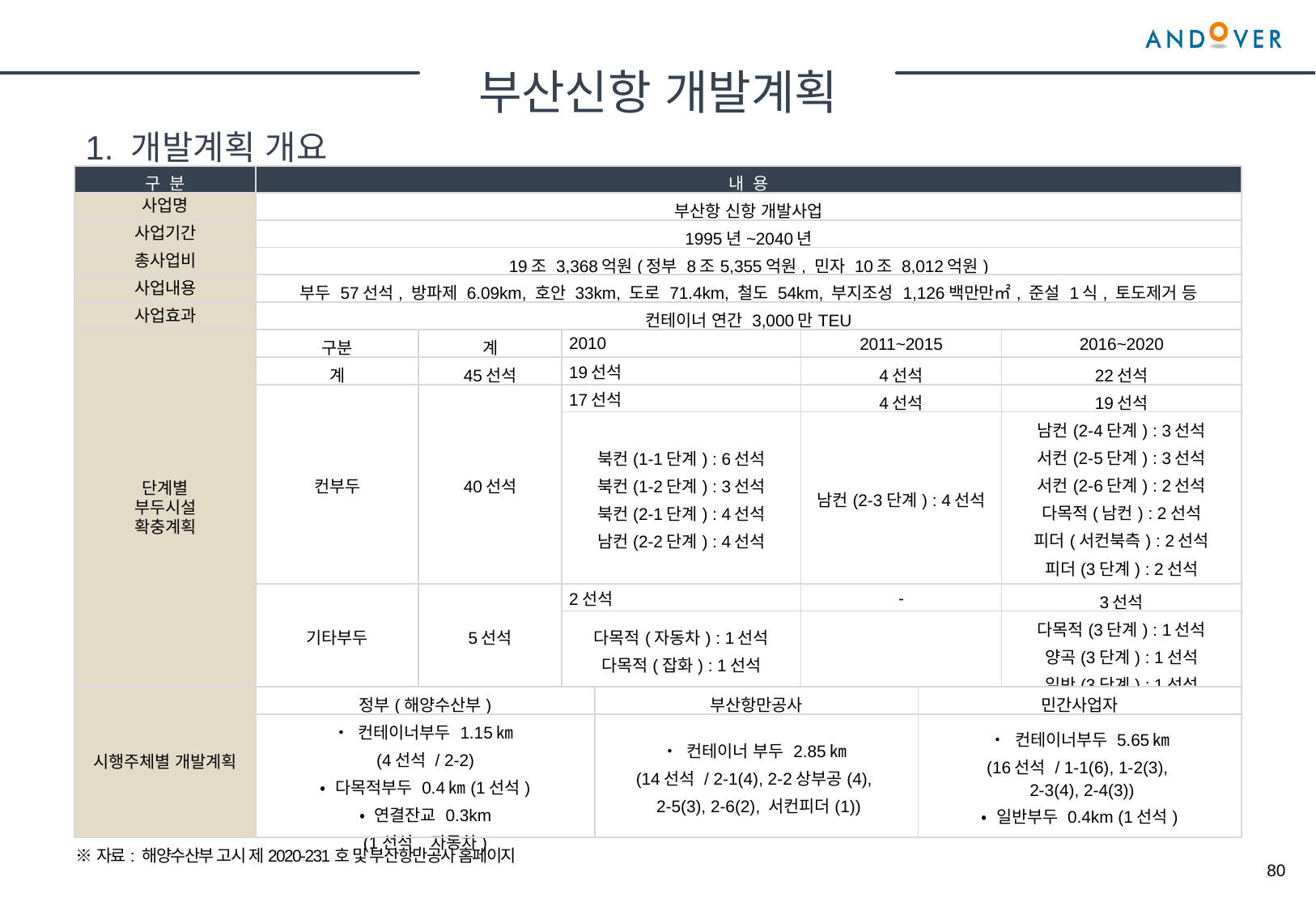

부산신항 개발계획
1. 개발계획 개요
| 구 분 | 내 용 |  |  |  |  |  |  |
| --- | --- | --- | --- | --- | --- | --- | --- |
| 사업명 | 부산항 신항 개발사업 |  |  |  |  |  |  |
| 사업기간 | 1995년~2040년 |  |  |  |  |  |  |
| 총사업비 | 19조 3,368억원(정부 8조5,355억원, 민자 10조 8,012억원) |  |  |  |  |  |  |
| 사업내용 | 부두 57선석, 방파제 6.09km, 호안 33km, 도로 71.4km, 철도 54km, 부지조성 1,126백만만㎡, 준설 1식, 토도제거 등 |  |  |  |  |  |  |
| 사업효과 | 컨테이너 연간 3,000만TEU |  |  |  |  |  |  |
| 단계별 부두시설 확충계획 | 구분 | 계 | 2010 |  | 2011~2015 |  | 2016~2020 |
|  | 계 | 45선석 | 19선석 |  | 4선석 |  | 22선석 |
|  | 컨부두 | 40선석 | 17선석 |  | 4선석 |  | 19선석 |
|  |  |  | 북컨(1-1단계) : 6선석 북컨(1-2단계) : 3선석 북컨(2-1단계) : 4선석 남컨(2-2단계) : 4선석 |  | 남컨(2-3단계) : 4선석 |  | 남컨(2-4단계) : 3선석 서컨(2-5단계) : 3선석 서컨(2-6단계) : 2선석 다목적(남컨) : 2선석 피더(서컨북측) : 2선석 피더(3단계) : 2선석 서컨(3단계) : 5선석 |
|  | 기타부두 | 5선석 | 2선석 |  | - |  | 3선석 |
|  |  |  | 다목적(자동차) : 1선석 다목적(잡화) : 1선석 |  |  |  | 다목적(3단계) : 1선석 양곡(3단계) : 1선석 일반(3단계) : 1선석 |
| 시행주체별 개발계획 | 정부(해양수산부) |  |  | 부산항만공사 |  | 민간사업자 |  |
|  | • 컨테이너부두 1.15㎞ (4선석 / 2-2) • 다목적부두 0.4㎞(1선석) • 연결잔교 0.3km (1선석, 자동차) |  |  | • 컨테이너 부두 2.85㎞ (14선석 / 2-1(4), 2-2상부공(4), 2-5(3), 2-6(2), 서컨피더(1)) |  | • 컨테이너부두 5.65㎞ (16선석 / 1-1(6), 1-2(3), 2-3(4), 2-4(3)) • 일반부두 0.4km (1선석) |  |
※자료: 해양수산부 고시 제2020-231호 및 부산항만공사 홈페이지
80